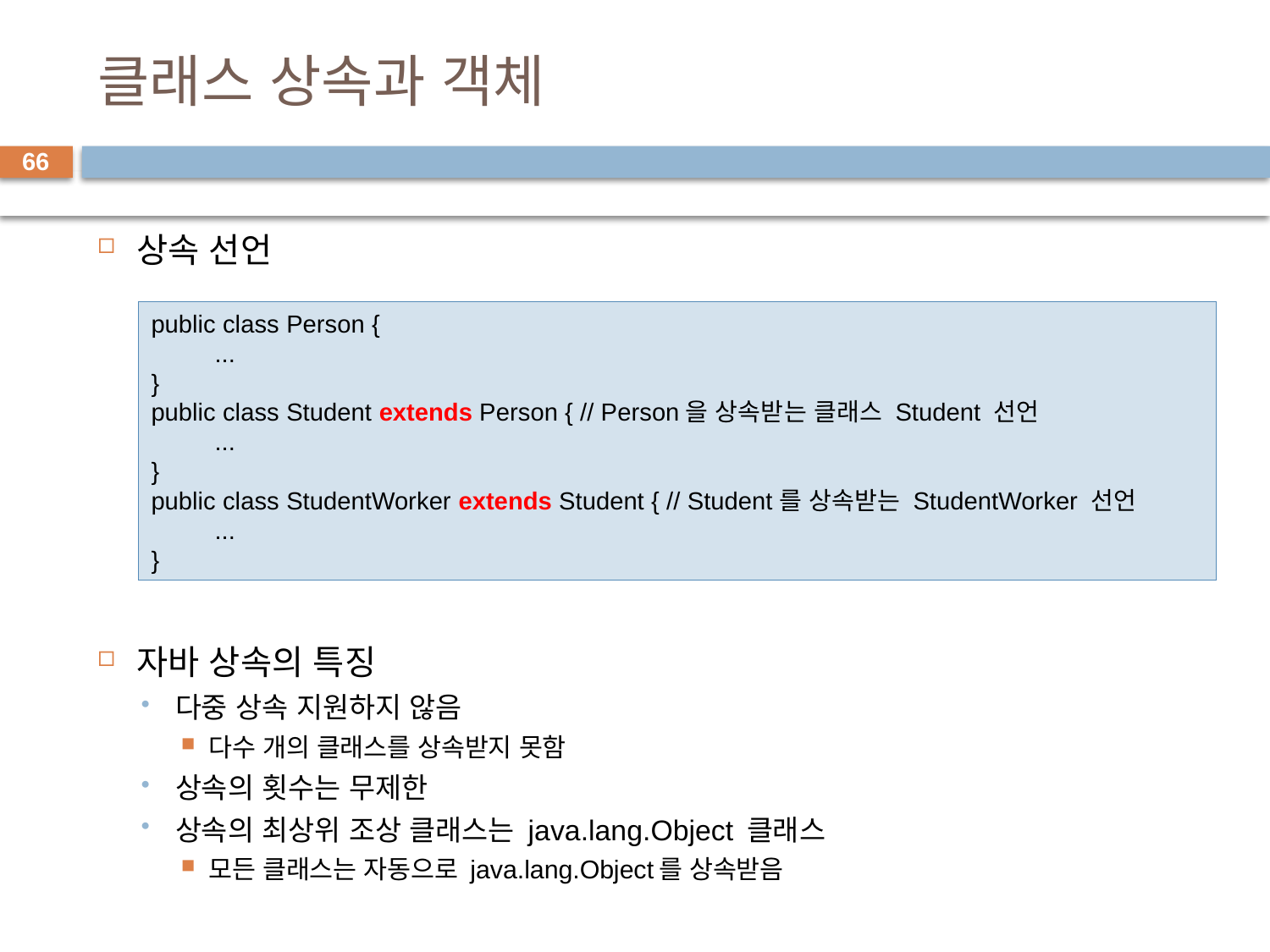

# 클래스 상속과 객체
66
상속 선언

자바 상속의 특징
다중 상속 지원하지 않음
다수 개의 클래스를 상속받지 못함
상속의 횟수는 무제한
상속의 최상위 조상 클래스는 java.lang.Object 클래스
모든 클래스는 자동으로 java.lang.Object를 상속받음
public class Person {
...
}
public class Student extends Person { // Person을 상속받는 클래스 Student 선언
...
}
public class StudentWorker extends Student { // Student를 상속받는 StudentWorker 선언
...
}